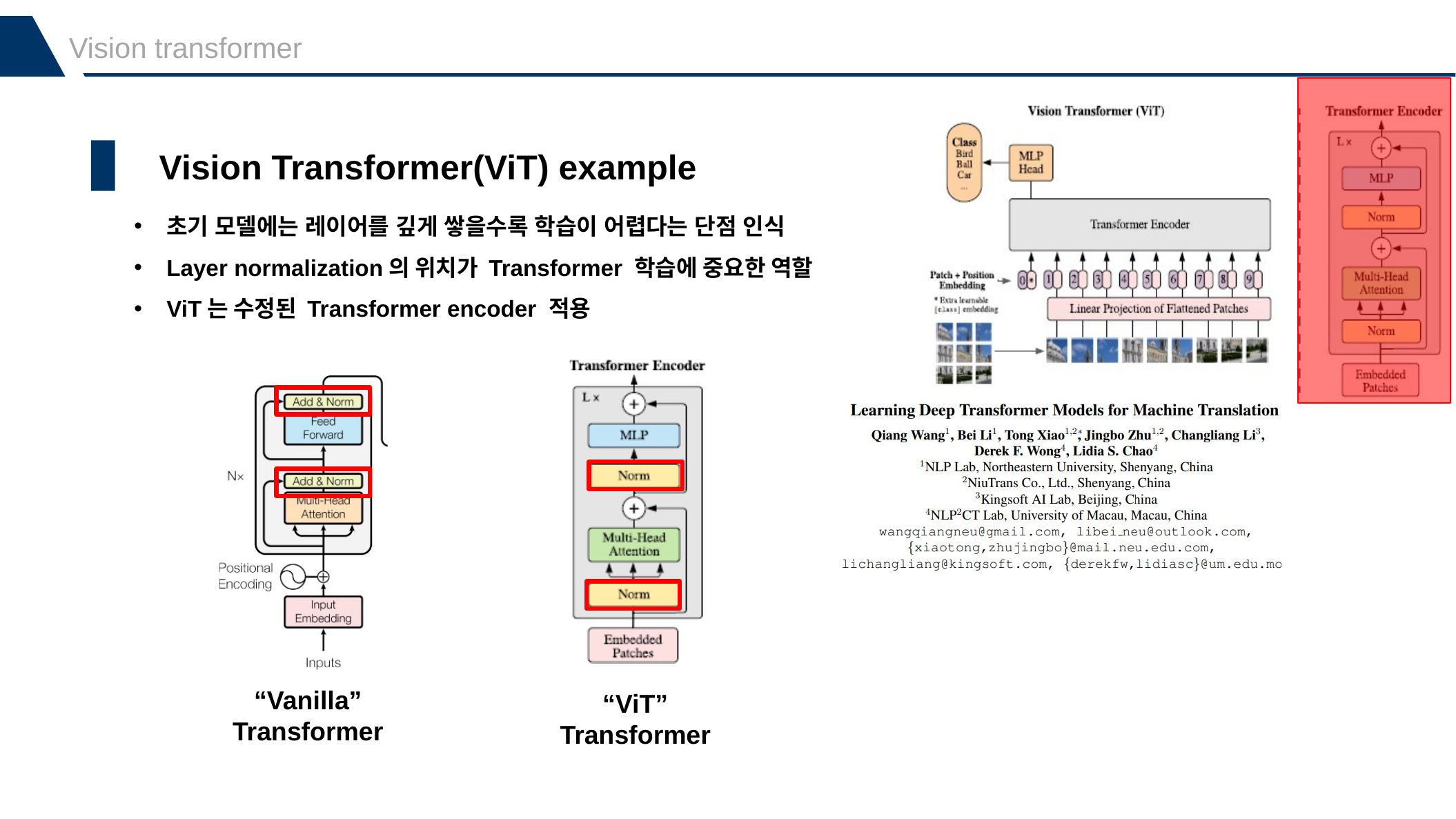

Vision transformer

Vision Transformer(ViT) example
초기 모델에는 레이어를 깊게 쌓을수록 학습이 어렵다는 단점 인식
Layer normalization의 위치가 Transformer 학습에 중요한 역할
ViT는 수정된 Transformer encoder 적용

“Vanilla” Transformer
“ViT” Transformer